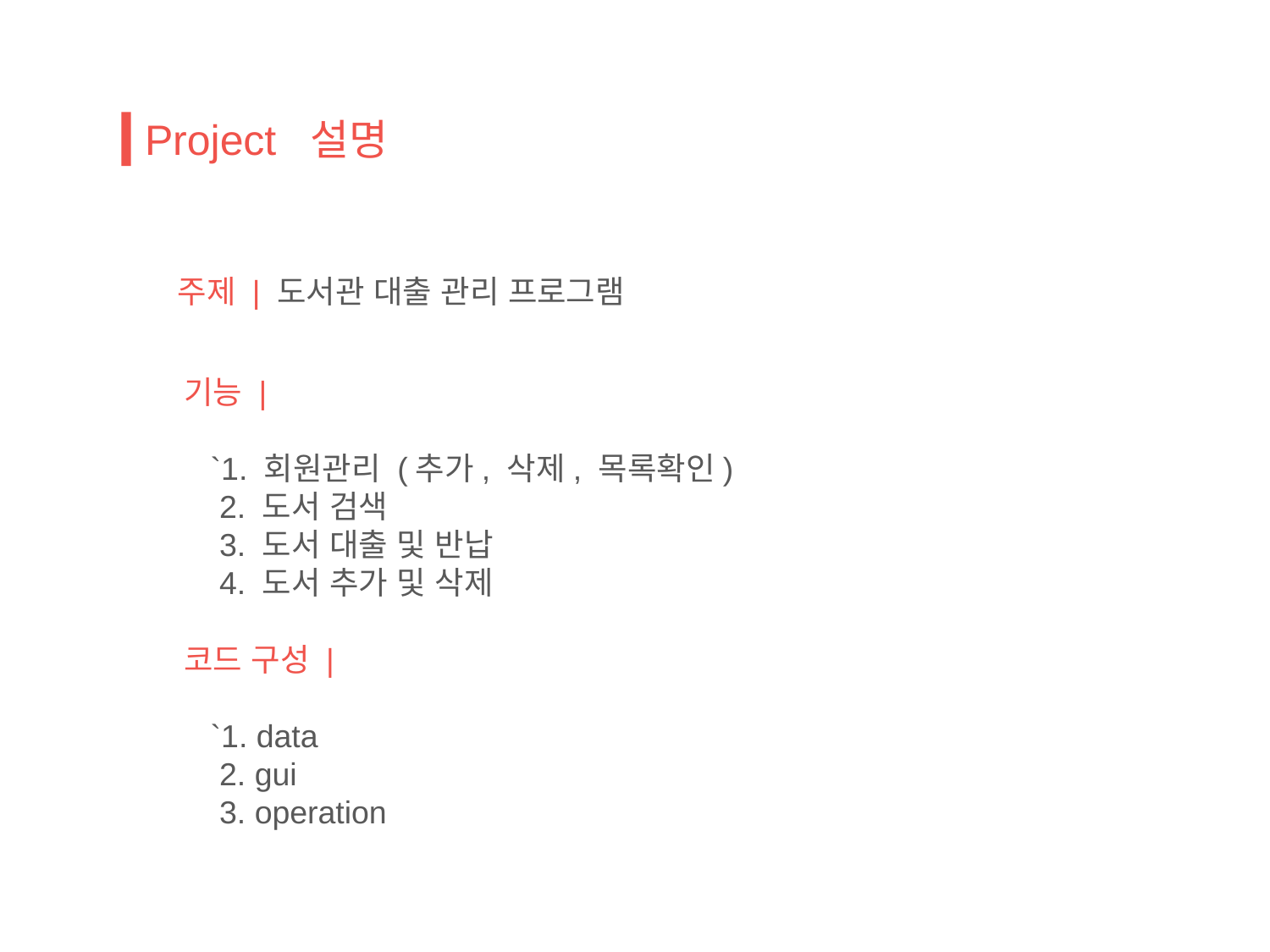

Project  설명

주제 | 도서관 대출 관리 프로그램
기능 |

   `1. 회원관리 (추가, 삭제, 목록확인)
    2. 도서 검색
    3. 도서 대출 및 반납
    4. 도서 추가 및 삭제

코드 구성 |

   `1. data
    2. gui
    3. operation